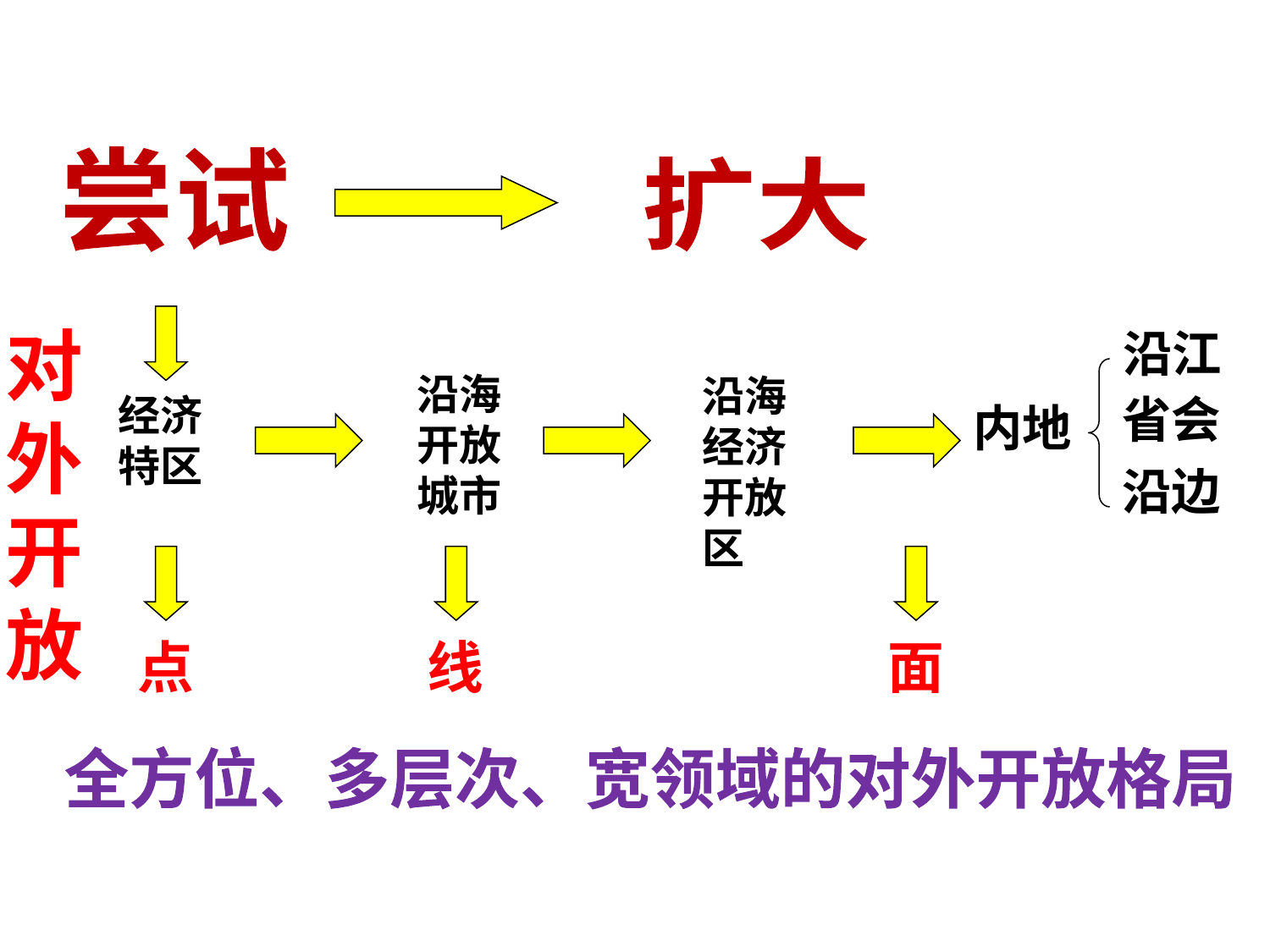

尝试
扩大

对外开放
沿江

沿海开放城市
沿海经济开放区
省会
经济特区
内地

沿边

点
线
面
全方位、多层次、宽领域的对外开放格局